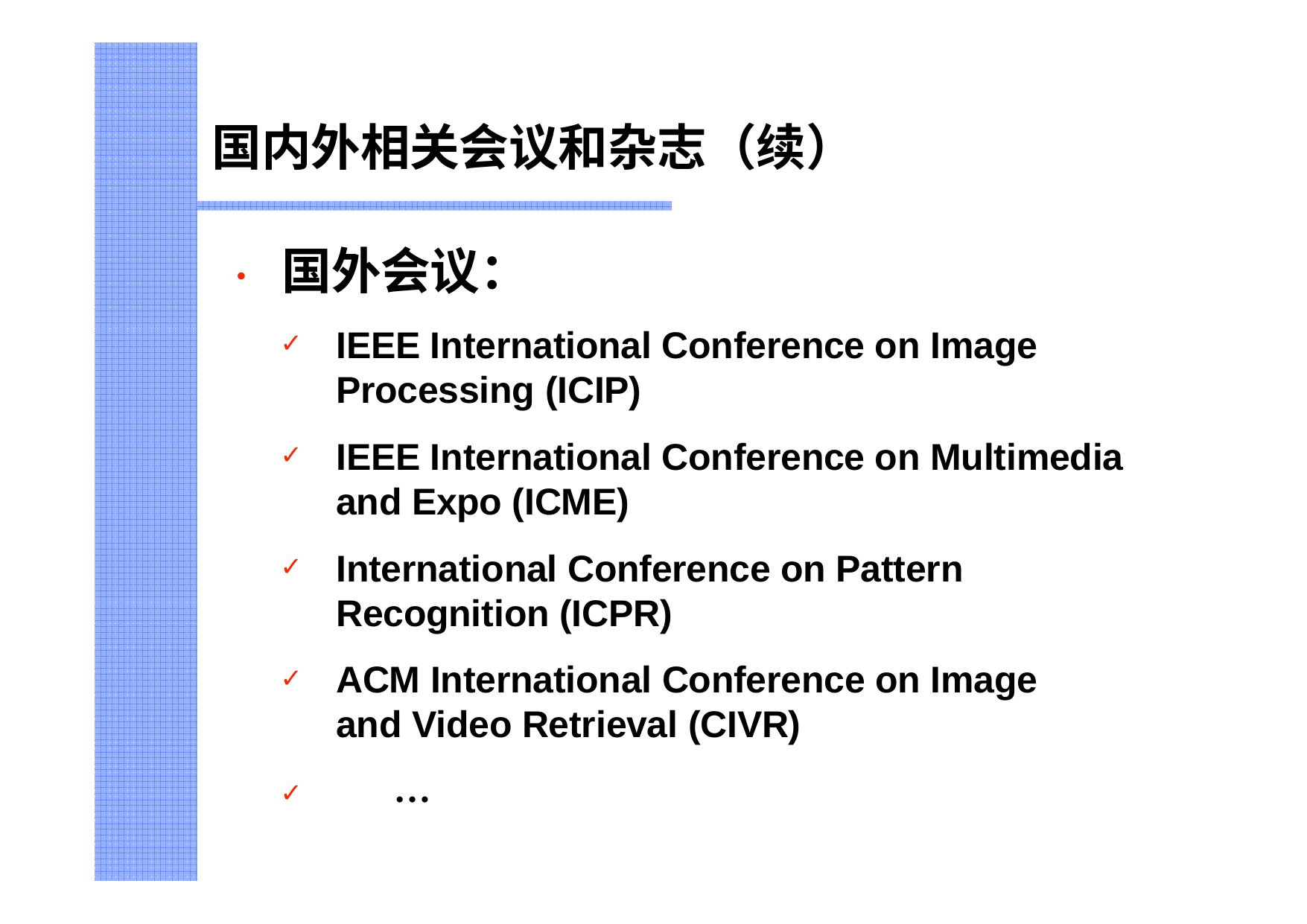

# 国内外相关会议和杂志（续）
•	国外会议：
IEEE International Conference on Image Processing (ICIP)
IEEE International Conference on Multimedia and Expo (ICME)
International Conference on Pattern Recognition (ICPR)
ACM International Conference on Image and Video Retrieval (CIVR)
✓	…